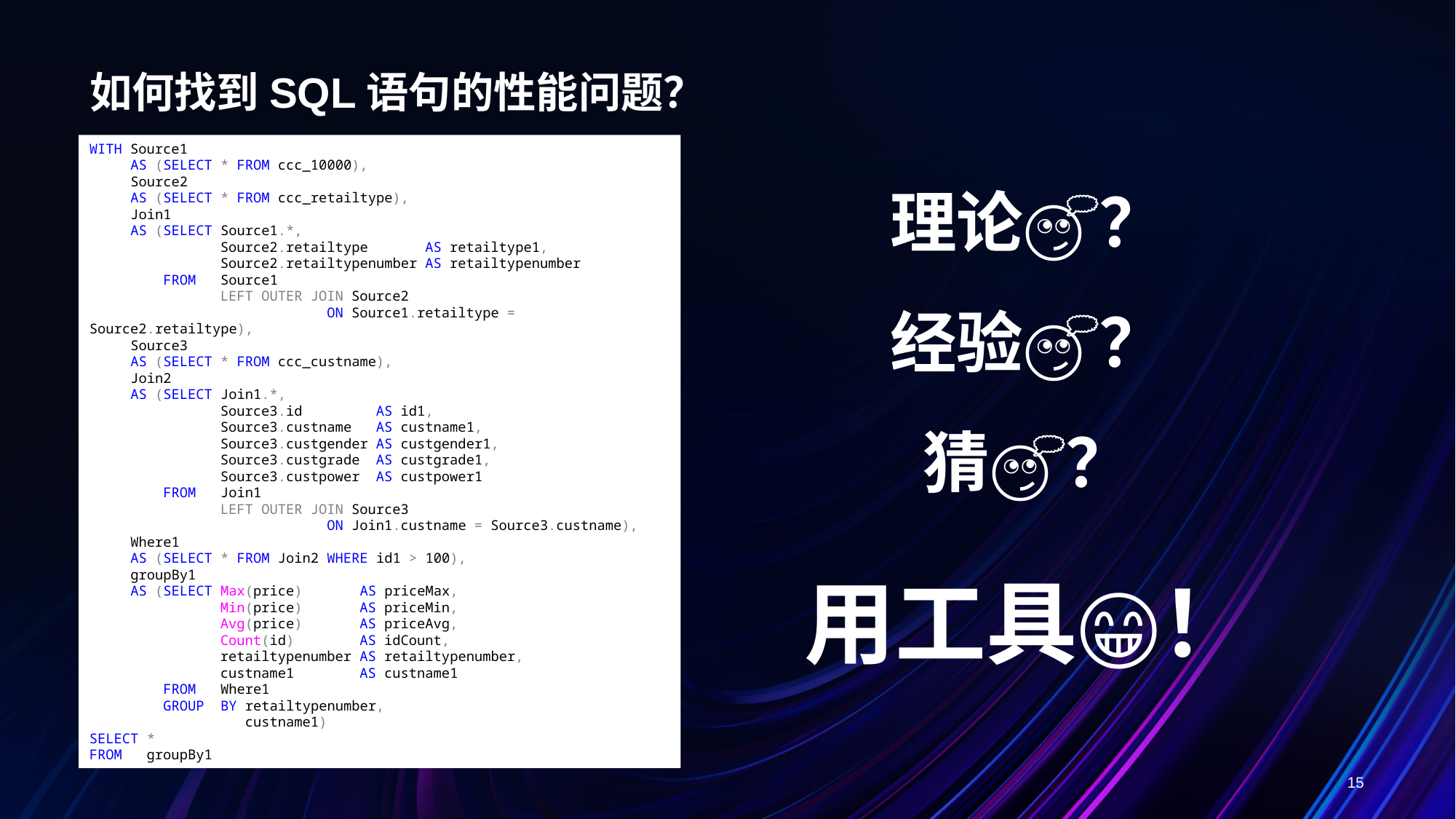

# 如何找到SQL语句的性能问题？
WITH Source1
     AS (SELECT * FROM ccc_10000),
     Source2
     AS (SELECT * FROM ccc_retailtype),
     Join1
     AS (SELECT Source1.*,
                Source2.retailtype       AS retailtype1,
                Source2.retailtypenumber AS retailtypenumber
         FROM   Source1
                LEFT OUTER JOIN Source2
                             ON Source1.retailtype = Source2.retailtype),
     Source3
     AS (SELECT * FROM ccc_custname),
     Join2
     AS (SELECT Join1.*,
                Source3.id         AS id1,
                Source3.custname   AS custname1,
                Source3.custgender AS custgender1,
                Source3.custgrade  AS custgrade1,
                Source3.custpower  AS custpower1
         FROM   Join1
                LEFT OUTER JOIN Source3
                             ON Join1.custname = Source3.custname),
     Where1
     AS (SELECT * FROM Join2 WHERE id1 > 100),
     groupBy1
     AS (SELECT Max(price)       AS priceMax,
                Min(price)       AS priceMin,
                Avg(price)       AS priceAvg,
                Count(id)        AS idCount,
                retailtypenumber AS retailtypenumber,
                custname1        AS custname1
         FROM   Where1
         GROUP  BY retailtypenumber,
                   custname1)
SELECT *
FROM   groupBy1
理论🤔？
经验🤔？
猜🤔？
用工具😁！
15